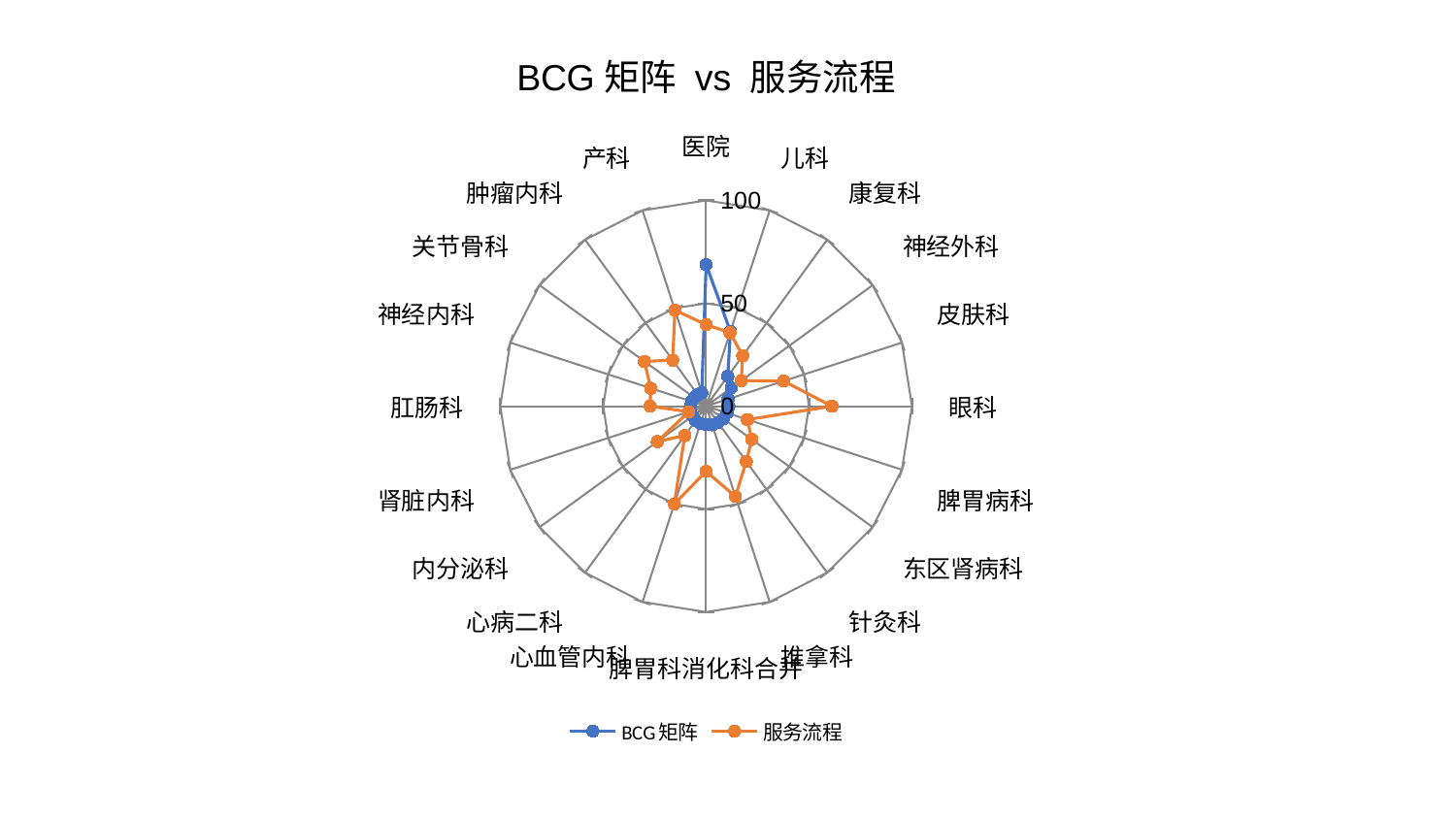

### Chart: BCG矩阵 vs 服务流程

| Category | BCG矩阵 | 服务流程 |
|---|---|---|
| 医院 | 68.7812224749006 | 39.63914562759852 |
| 儿科 | 38.2010952766688 | 37.56192572114759 |
| 康复科 | 17.943961882253827 | 30.29215878026675 |
| 神经外科 | 15.10363002862108 | 21.09525232673674 |
| 皮肤科 | 11.222353493553474 | 39.56876787921777 |
| 眼科 | 11.05108800318126 | 61.11895471918926 |
| 脾胃病科 | 10.648252202663619 | 21.111617903397274 |
| 东区肾病科 | 10.337133163918018 | 27.44945080653563 |
| 针灸科 | 9.74092467903186 | 33.2262621856691 |
| 推拿科 | 9.51352976626615 | 46.11172196932235 |
| 脾胃科消化科合并 | 8.888313474909719 | 31.67147090087198 |
| 心血管内科 | 8.849112645624947 | 49.957376645078156 |
| 心病二科 | 8.762477100294253 | 17.65226980202351 |
| 内分泌科 | 8.062639965557949 | 29.32032038760717 |
| 肾脏内科 | 7.821491425863195 | 8.88472873857314 |
| 肛肠科 | 7.562702266907679 | 27.19934134350785 |
| 神经内科 | 7.51412185612882 | 28.318053950602877 |
| 关节骨科 | 7.1619004933119985 | 37.0359903793736 |
| 肿瘤内科 | 6.891810940235967 | 27.648949616187945 |
| 产科 | 6.859037002619723 | 49.046441416702734 |
82